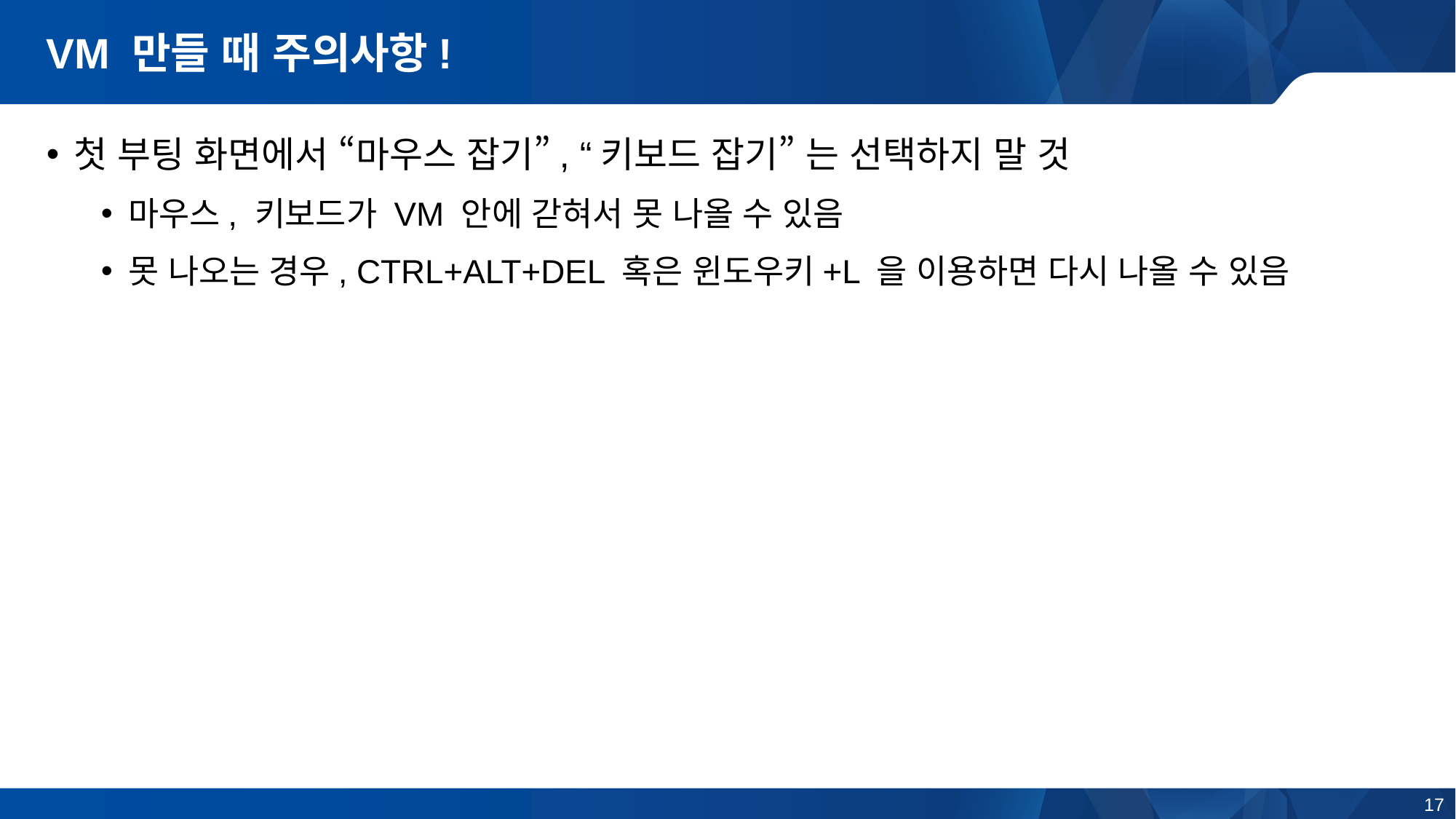

# VM 만들 때 주의사항!
첫 부팅 화면에서 “마우스 잡기”, “키보드 잡기” 는 선택하지 말 것
마우스, 키보드가 VM 안에 갇혀서 못 나올 수 있음
못 나오는 경우, CTRL+ALT+DEL 혹은 윈도우키+L 을 이용하면 다시 나올 수 있음

17